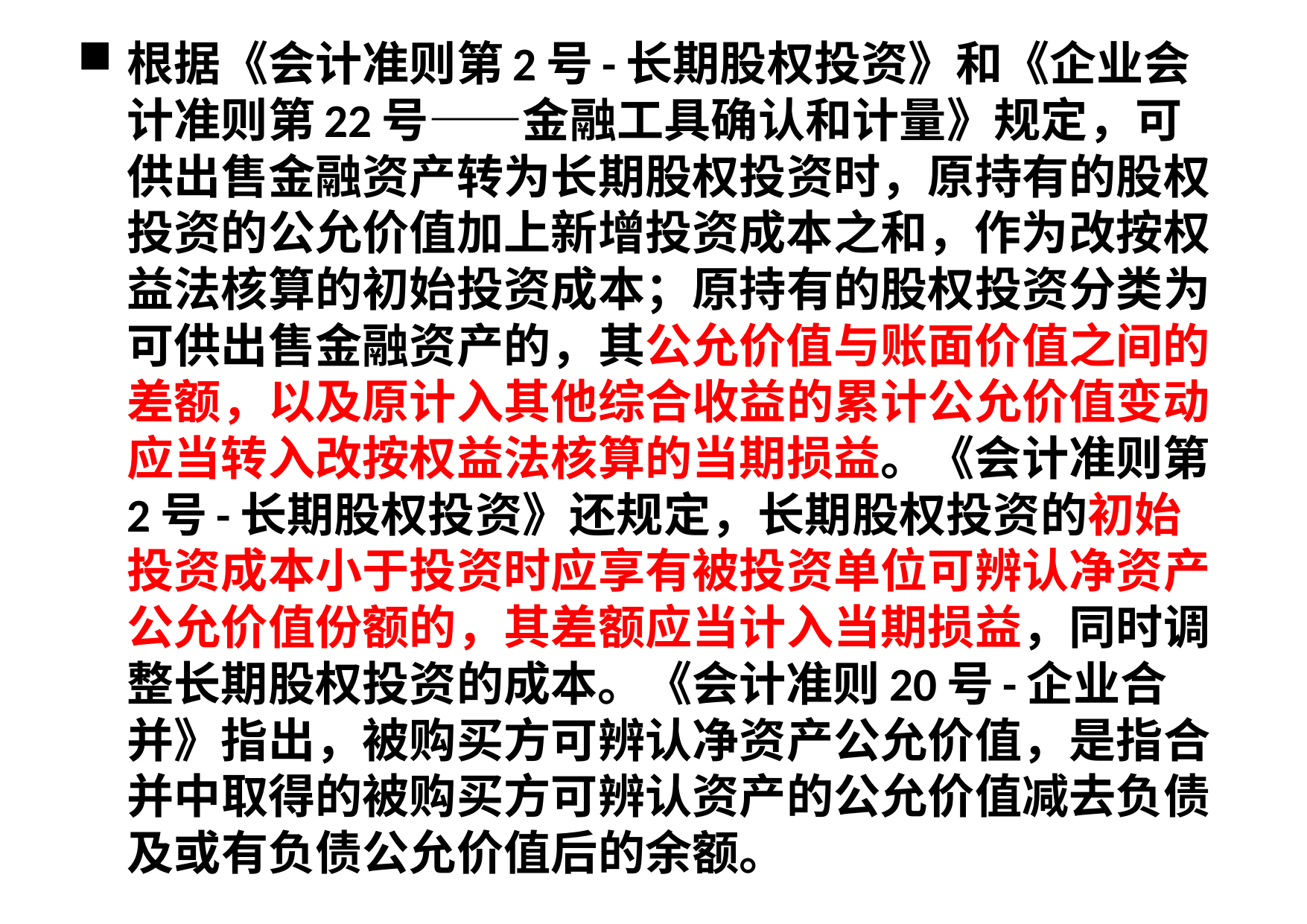

根据《会计准则第2号-长期股权投资》和《企业会计准则第22号——金融工具确认和计量》规定，可供出售金融资产转为长期股权投资时，原持有的股权投资的公允价值加上新增投资成本之和，作为改按权益法核算的初始投资成本；原持有的股权投资分类为可供出售金融资产的，其公允价值与账面价值之间的差额，以及原计入其他综合收益的累计公允价值变动应当转入改按权益法核算的当期损益。《会计准则第2号-长期股权投资》还规定，长期股权投资的初始投资成本小于投资时应享有被投资单位可辨认净资产公允价值份额的，其差额应当计入当期损益，同时调整长期股权投资的成本。《会计准则20号-企业合并》指出，被购买方可辨认净资产公允价值，是指合并中取得的被购买方可辨认资产的公允价值减去负债及或有负债公允价值后的余额。
18